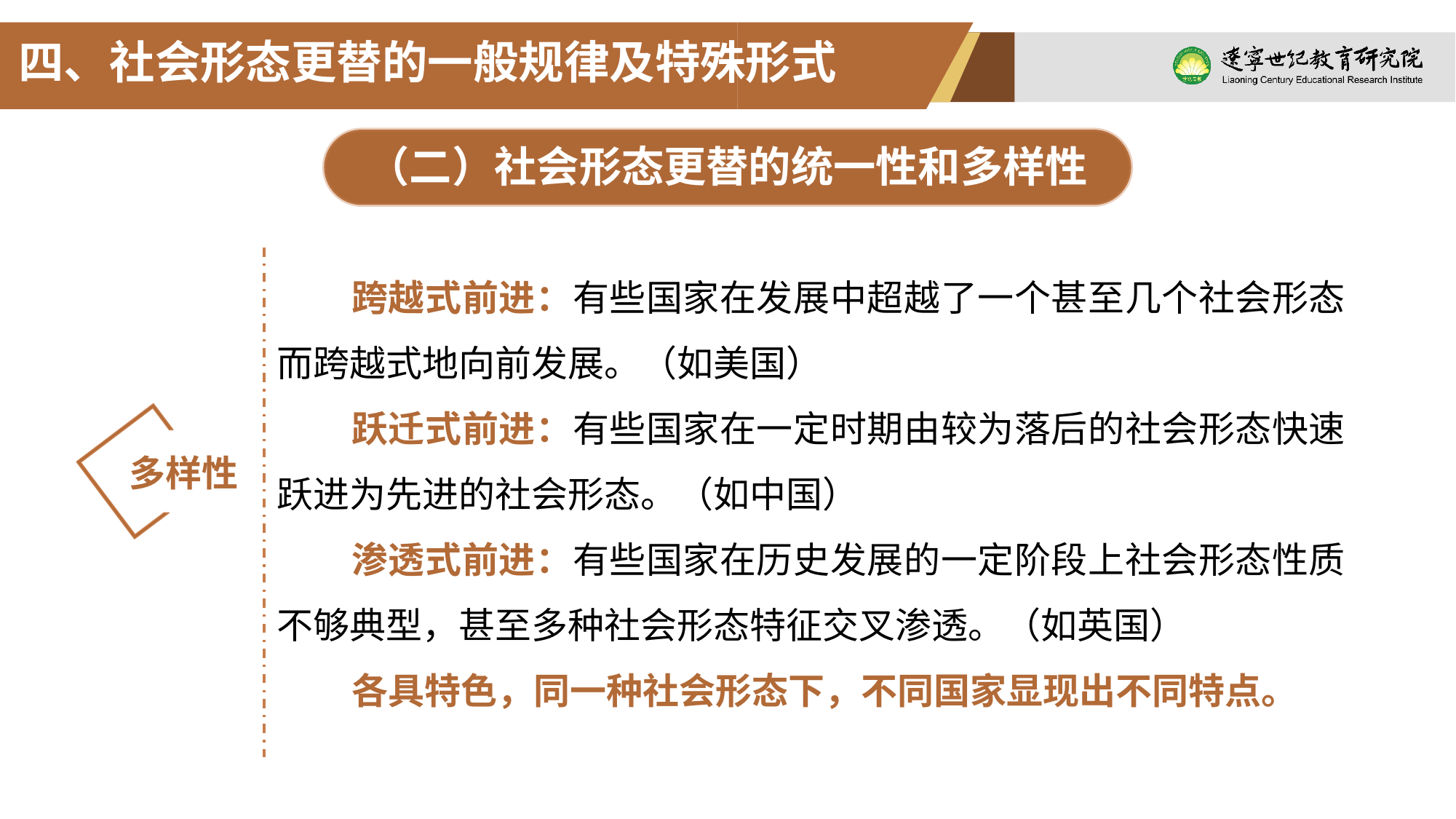

四、社会形态更替的一般规律及特殊形式
（二）社会形态更替的统一性和多样性
跨越式前进：有些国家在发展中超越了一个甚至几个社会形态而跨越式地向前发展。（如美国）
跃迁式前进：有些国家在一定时期由较为落后的社会形态快速跃进为先进的社会形态。（如中国）
渗透式前进：有些国家在历史发展的一定阶段上社会形态性质不够典型，甚至多种社会形态特征交叉渗透。（如英国）
各具特色，同一种社会形态下，不同国家显现出不同特点。

多样性